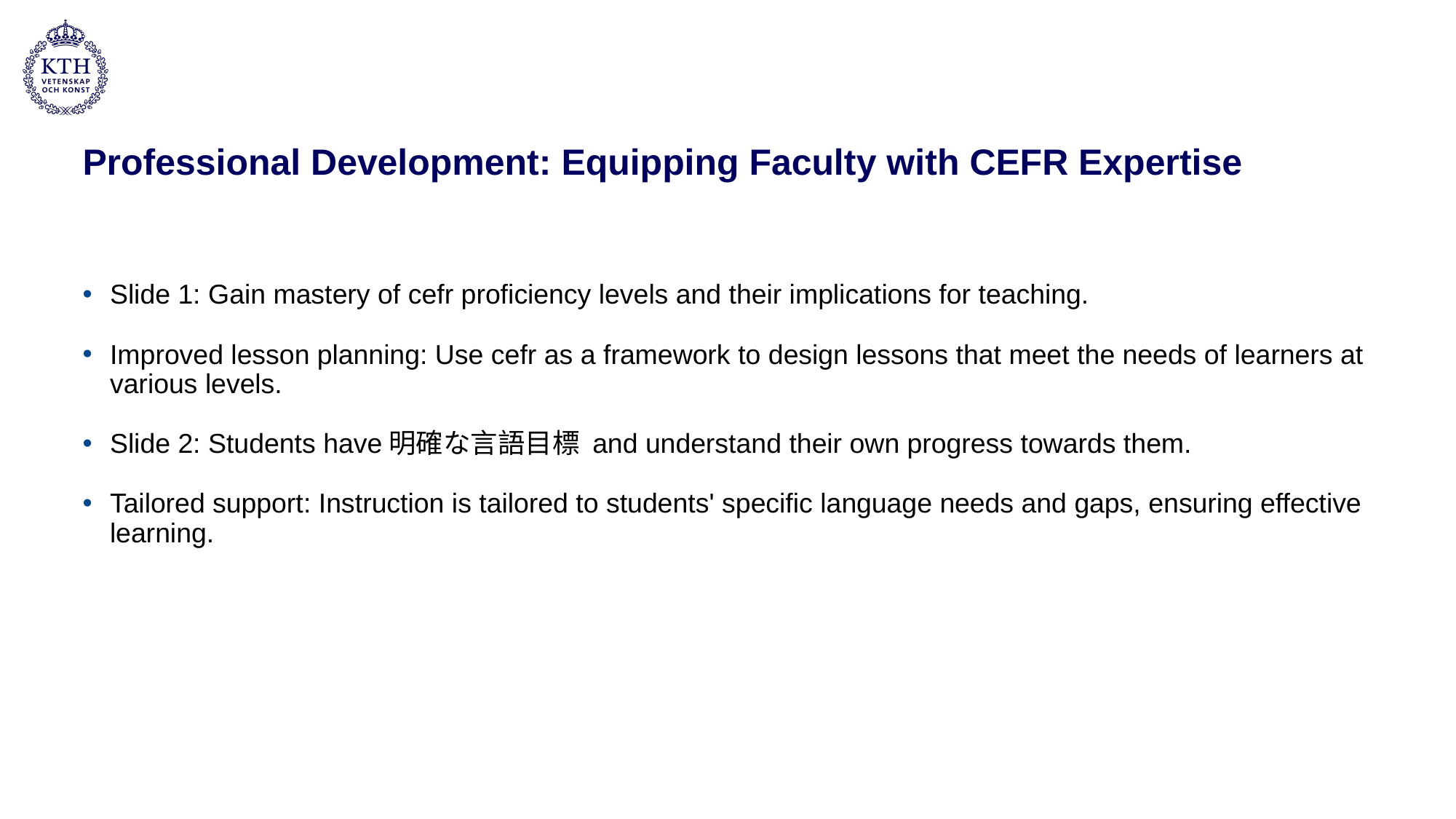

# Professional Development: Equipping Faculty with CEFR Expertise

Slide 1: Gain mastery of cefr proficiency levels and their implications for teaching.
Improved lesson planning: Use cefr as a framework to design lessons that meet the needs of learners at various levels.
Slide 2: Students have明確な言語目標 and understand their own progress towards them.
Tailored support: Instruction is tailored to students' specific language needs and gaps, ensuring effective learning.